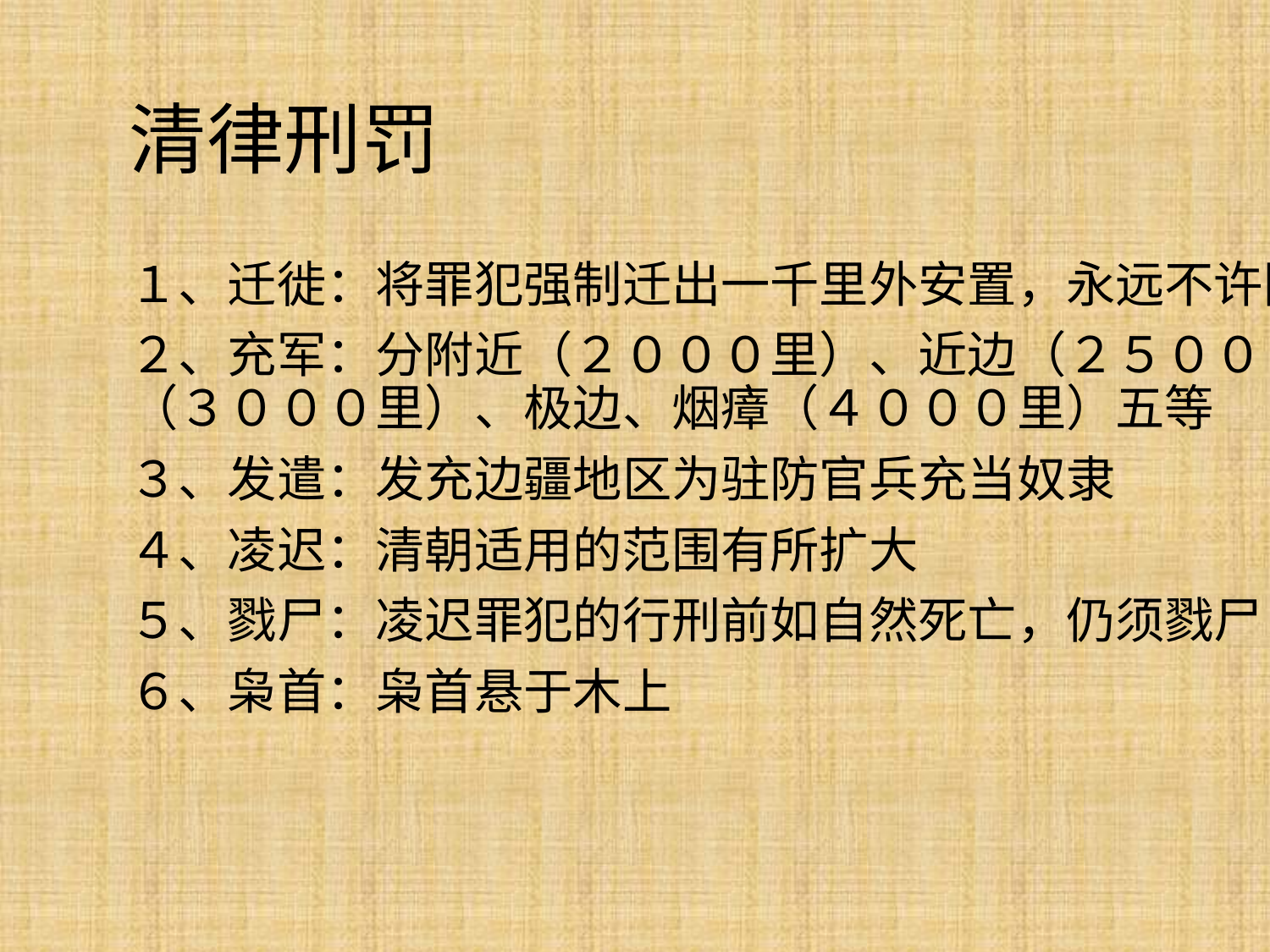

# 清律刑罚
１、迁徙：将罪犯强制迁出一千里外安置，永远不许回原籍
２、充军：分附近（２０００里）、近边（２５００ 里）、边远（３０００里）、极边、烟瘴（４０００里）五等
３、发遣：发充边疆地区为驻防官兵充当奴隶
４、凌迟：清朝适用的范围有所扩大
５、戮尸：凌迟罪犯的行刑前如自然死亡，仍须戮尸
６、枭首：枭首悬于木上